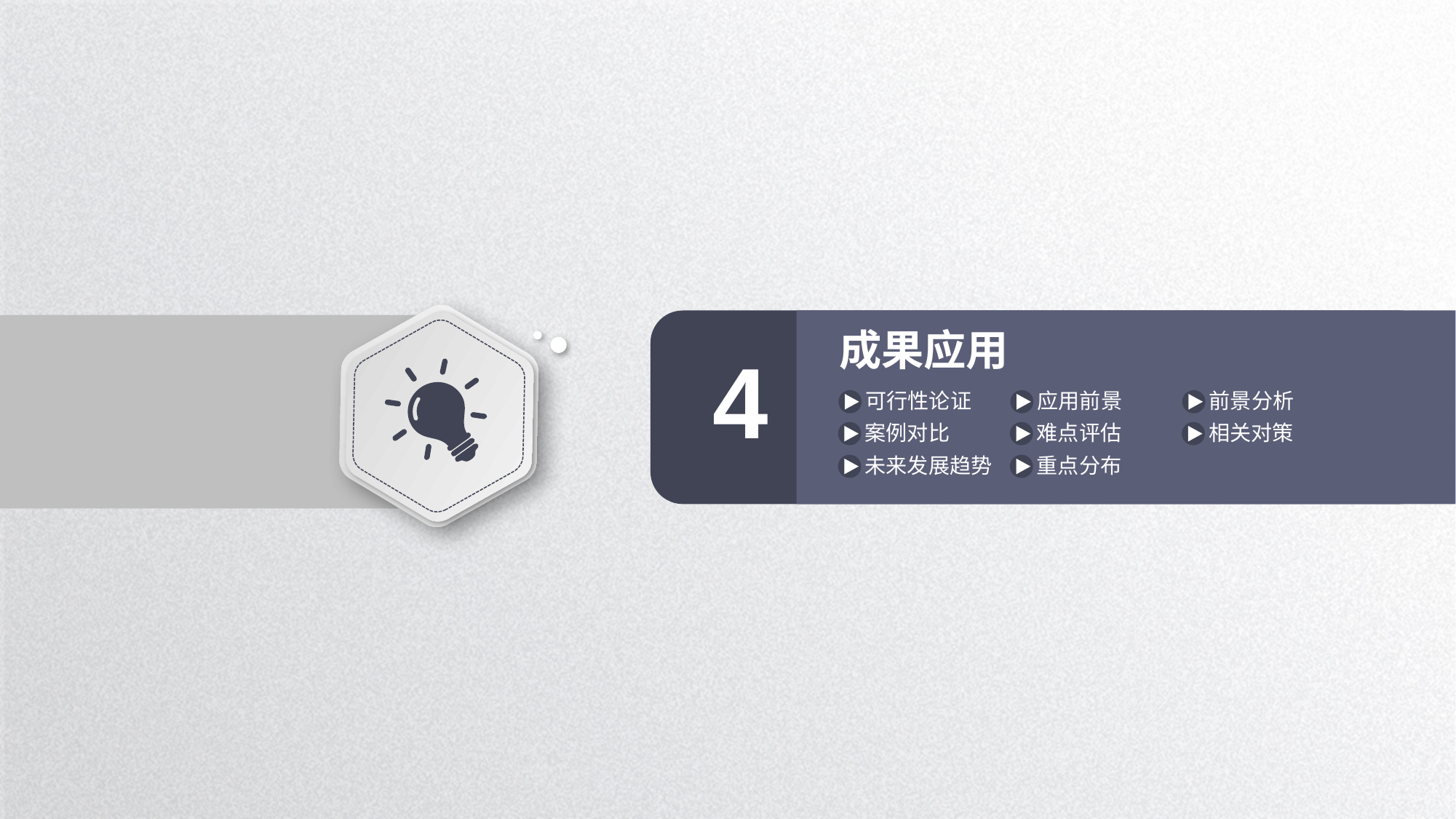

成果应用

4

可行性论证

应用前景

前景分析

案例对比

难点评估

相关对策

未来发展趋势

重点分布